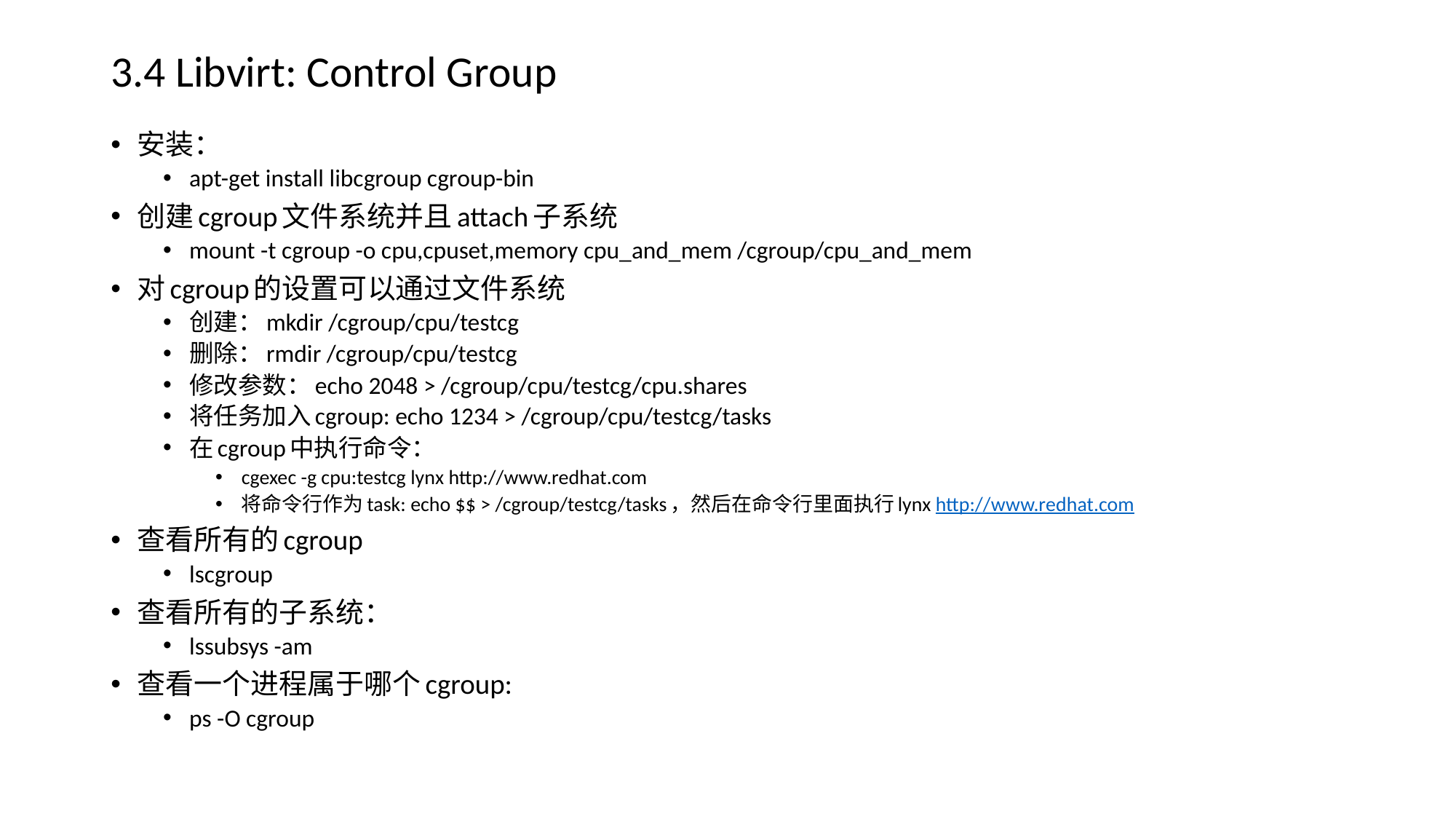

# 3.4 Libvirt: Control Group
安装：
apt-get install libcgroup cgroup-bin
创建cgroup文件系统并且attach子系统
mount -t cgroup -o cpu,cpuset,memory cpu_and_mem /cgroup/cpu_and_mem
对cgroup的设置可以通过文件系统
创建：mkdir /cgroup/cpu/testcg
删除：rmdir /cgroup/cpu/testcg
修改参数：echo 2048 > /cgroup/cpu/testcg/cpu.shares
将任务加入cgroup: echo 1234 > /cgroup/cpu/testcg/tasks
在cgroup中执行命令：
cgexec -g cpu:testcg lynx http://www.redhat.com
将命令行作为task: echo $$ > /cgroup/testcg/tasks，然后在命令行里面执行lynx http://www.redhat.com
查看所有的cgroup
lscgroup
查看所有的子系统：
lssubsys -am
查看一个进程属于哪个cgroup:
ps -O cgroup